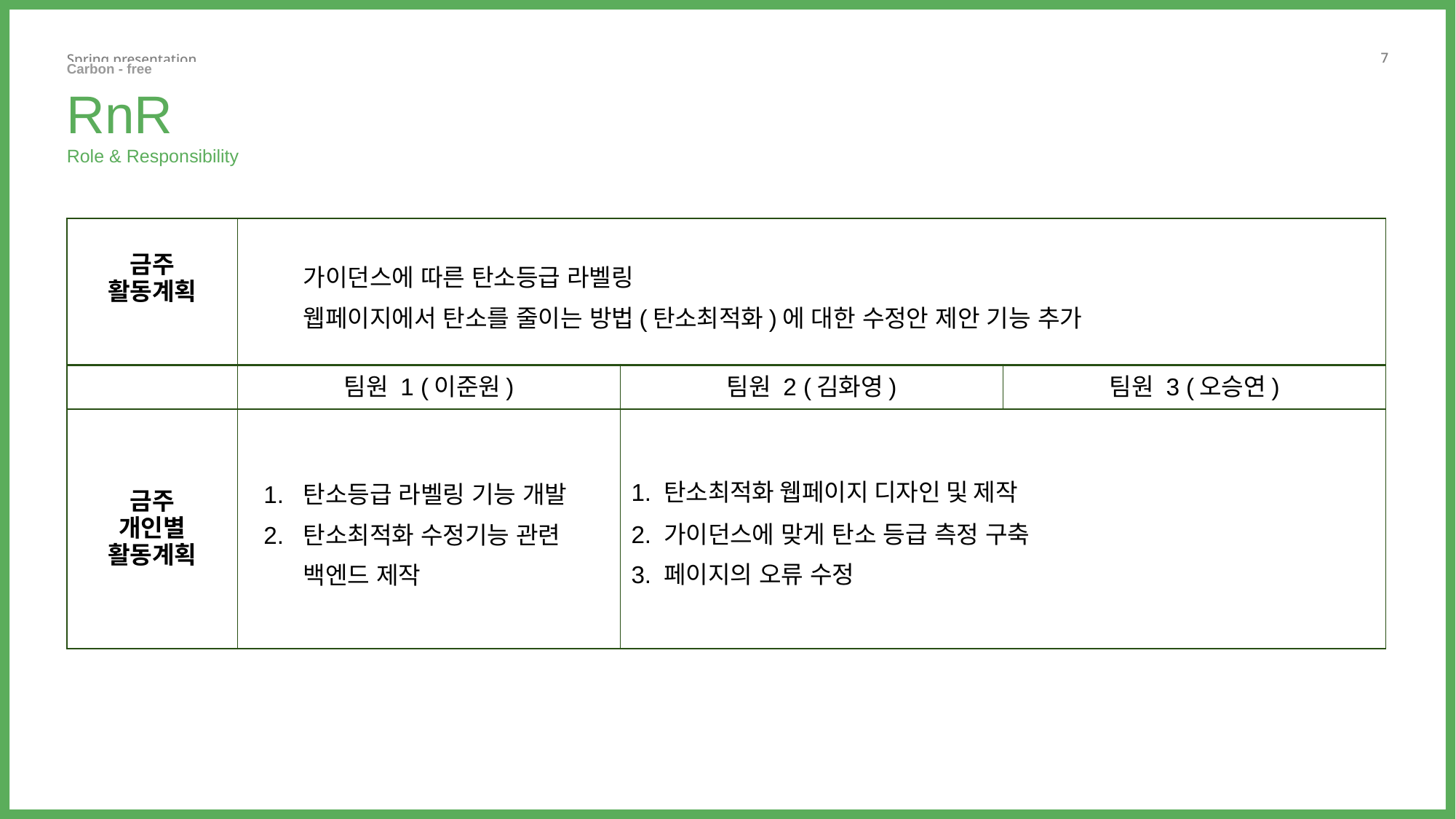

Carbon - free             ㅤ ㅤ

RnR
Role & Responsibility
| 금주 활동계획 | 가이던스에 따른 탄소등급 라벨링 웹페이지에서 탄소를 줄이는 방법(탄소최적화)에 대한 수정안 제안 기능 추가 |  |  |
| --- | --- | --- | --- |
|  | 팀원 1 (이준원) | 팀원 2 (김화영) | 팀원 3 (오승연) |
| 금주 개인별 활동계획 | 탄소등급 라벨링 기능 개발 탄소최적화 수정기능 관련 백엔드 제작 | 1. 탄소최적화 웹페이지 디자인 및 제작 2. 가이던스에 맞게 탄소 등급 측정 구축 3. 페이지의 오류 수정 |  |